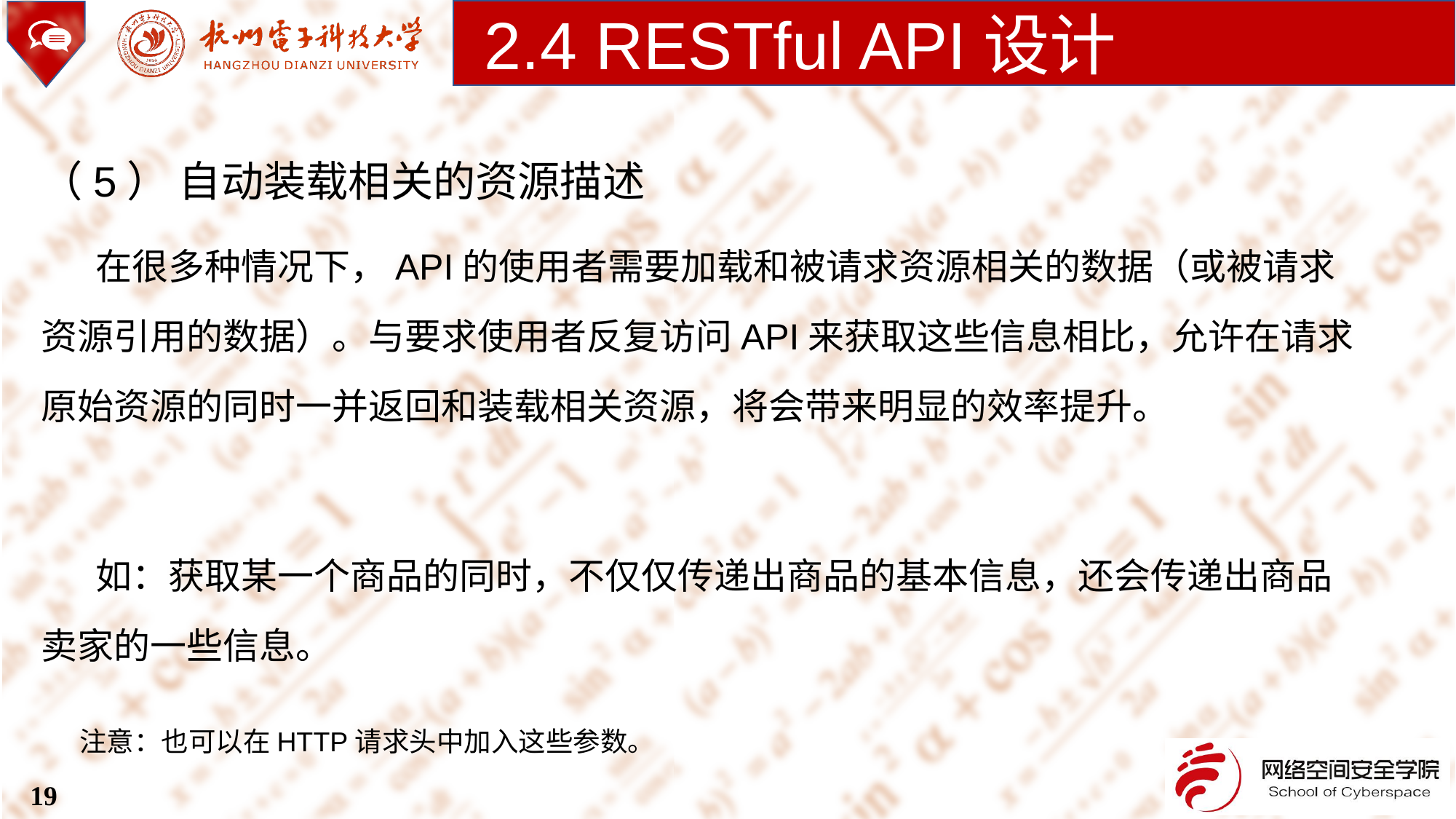

2.4 RESTful API设计
（5） 自动装载相关的资源描述
在很多种情况下，API的使用者需要加载和被请求资源相关的数据（或被请求资源引用的数据）。与要求使用者反复访问API来获取这些信息相比，允许在请求原始资源的同时一并返回和装载相关资源，将会带来明显的效率提升。

如：获取某一个商品的同时，不仅仅传递出商品的基本信息，还会传递出商品卖家的一些信息。
注意：也可以在HTTP请求头中加入这些参数。
19